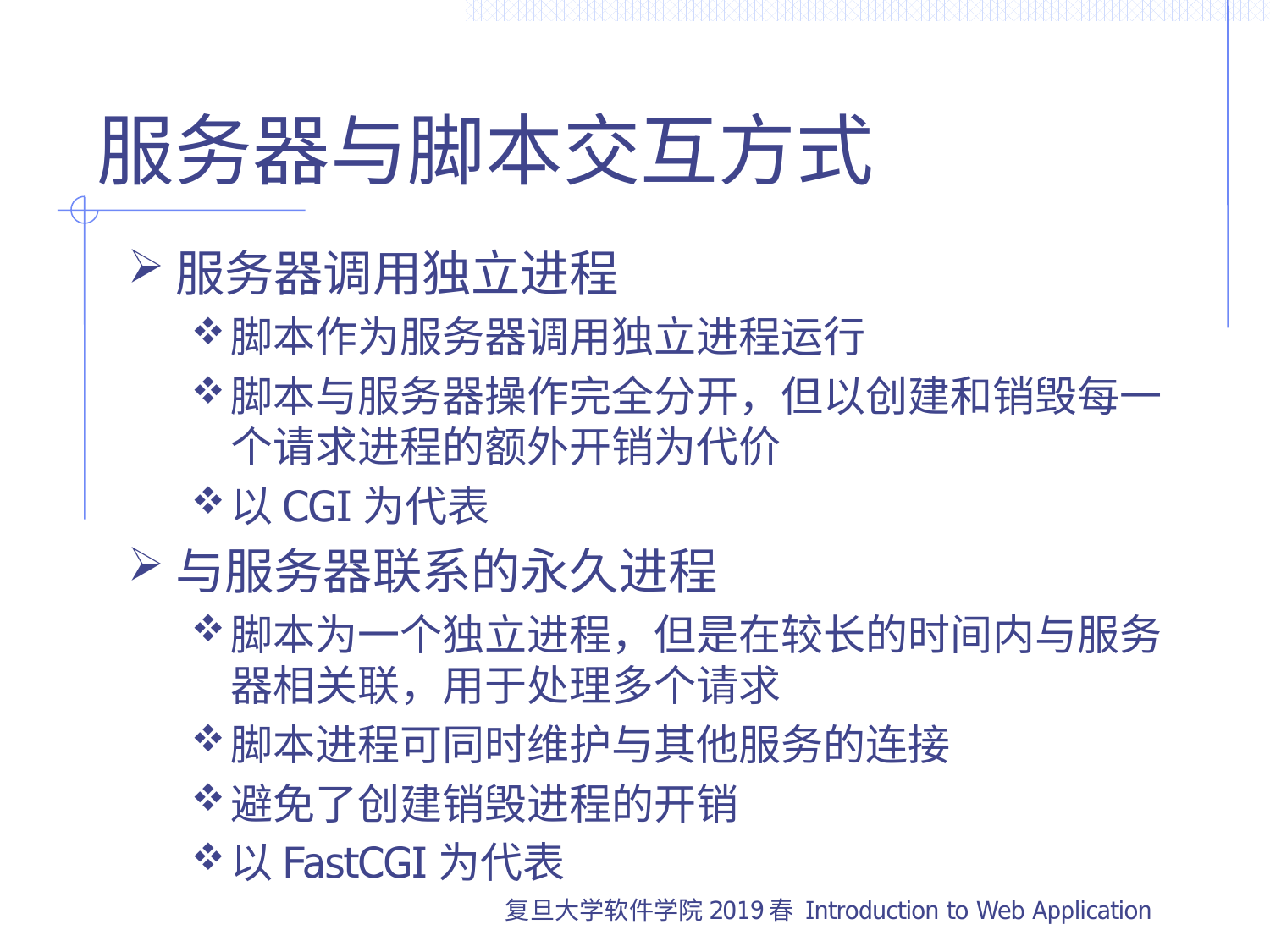

# 服务器与脚本交互方式
服务器调用独立进程
脚本作为服务器调用独立进程运行
脚本与服务器操作完全分开，但以创建和销毁每一个请求进程的额外开销为代价
以CGI为代表
与服务器联系的永久进程
脚本为一个独立进程，但是在较长的时间内与服务器相关联，用于处理多个请求
脚本进程可同时维护与其他服务的连接
避免了创建销毁进程的开销
以FastCGI为代表